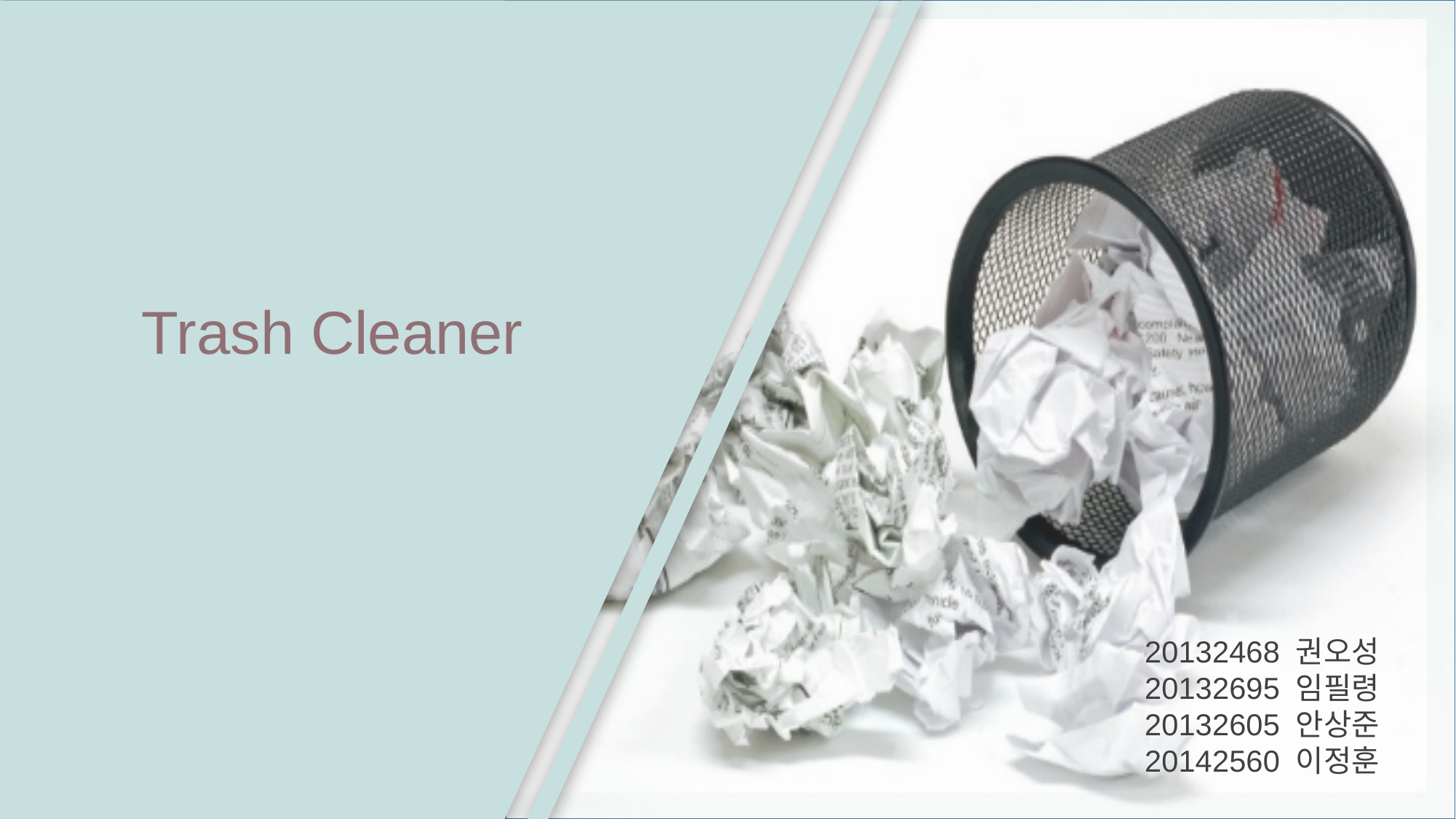

Trash Cleaner
20132468 권오성
20132695 임필령
20132605 안상준
20142560 이정훈